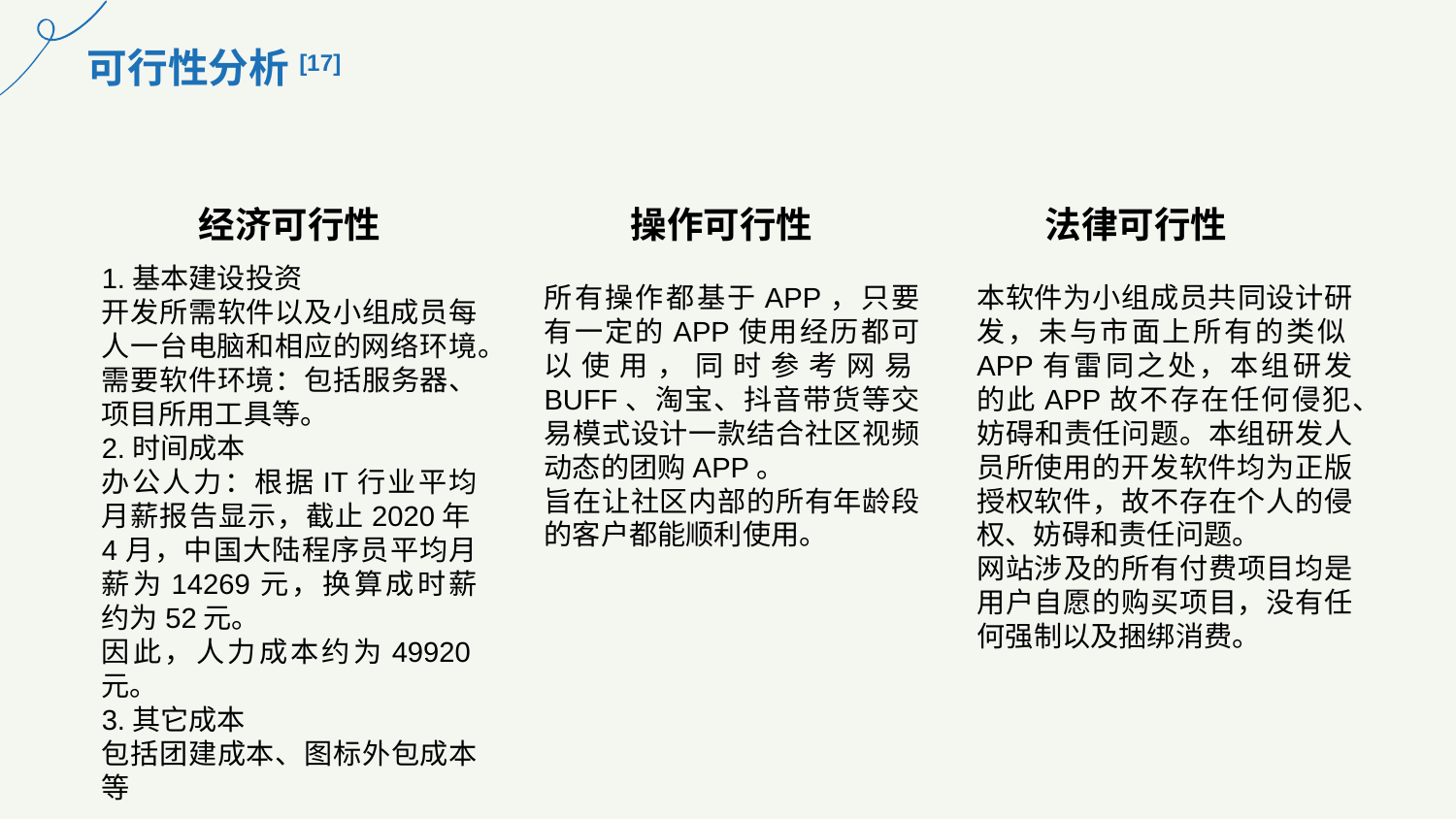

可行性分析[17]
经济可行性
操作可行性
法律可行性
1.基本建设投资
开发所需软件以及小组成员每人一台电脑和相应的网络环境。
需要软件环境：包括服务器、项目所用工具等。
2.时间成本
办公人力：根据IT行业平均月薪报告显示，截止2020年4月，中国大陆程序员平均月薪为14269元，换算成时薪约为52元。
因此，人力成本约为49920元。
3.其它成本
包括团建成本、图标外包成本等
所有操作都基于APP，只要有一定的APP使用经历都可以使用，同时参考网易BUFF、淘宝、抖音带货等交易模式设计一款结合社区视频动态的团购APP。
旨在让社区内部的所有年龄段的客户都能顺利使用。
本软件为小组成员共同设计研发，未与市面上所有的类似APP有雷同之处，本组研发的此APP故不存在任何侵犯、妨碍和责任问题。本组研发人员所使用的开发软件均为正版授权软件，故不存在个人的侵权、妨碍和责任问题。
网站涉及的所有付费项目均是用户自愿的购买项目，没有任何强制以及捆绑消费。